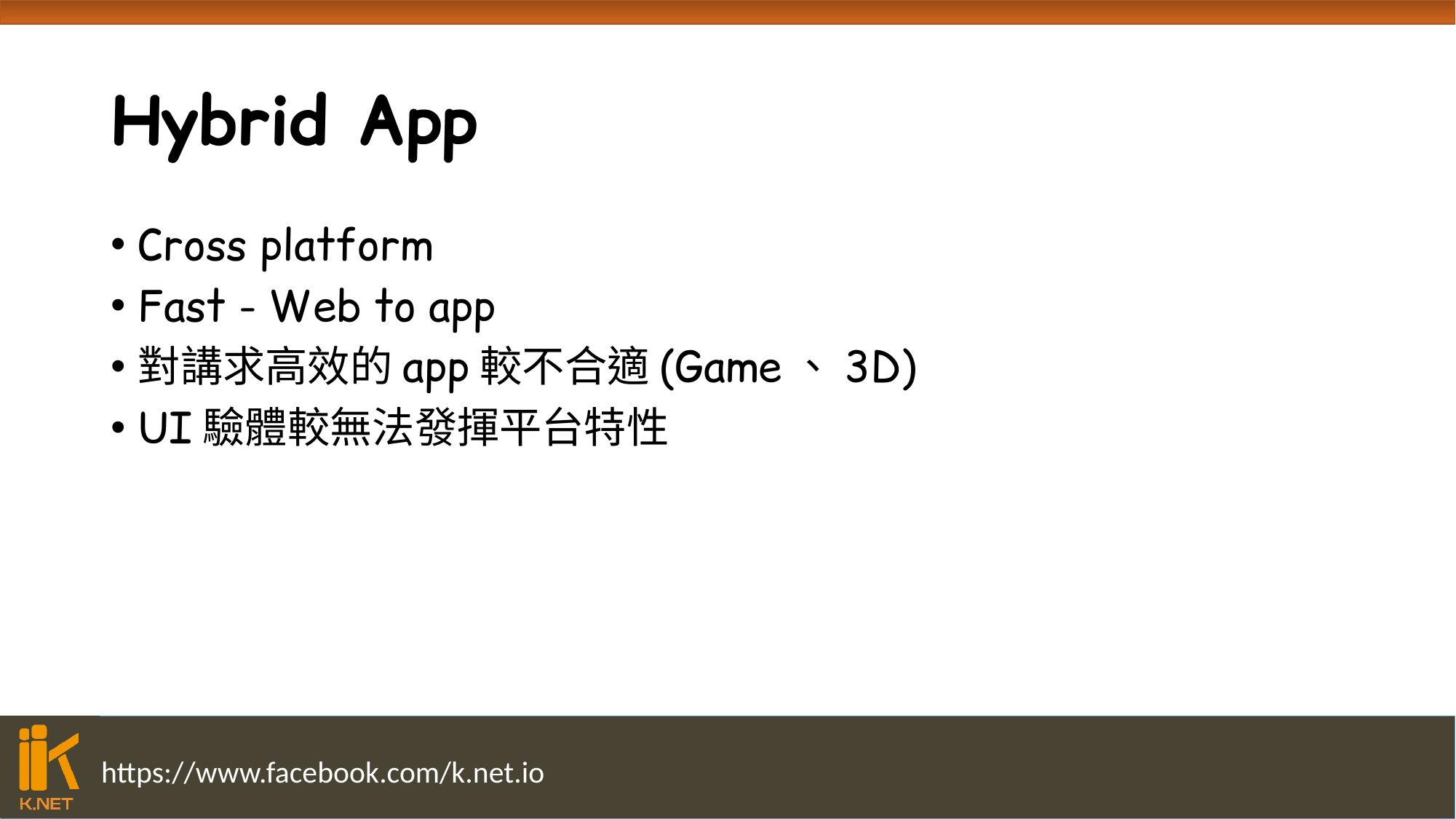

# Hybrid App
Cross platform
Fast - Web to app
對講求高效的app較不合適(Game、3D)
UI驗體較無法發揮平台特性